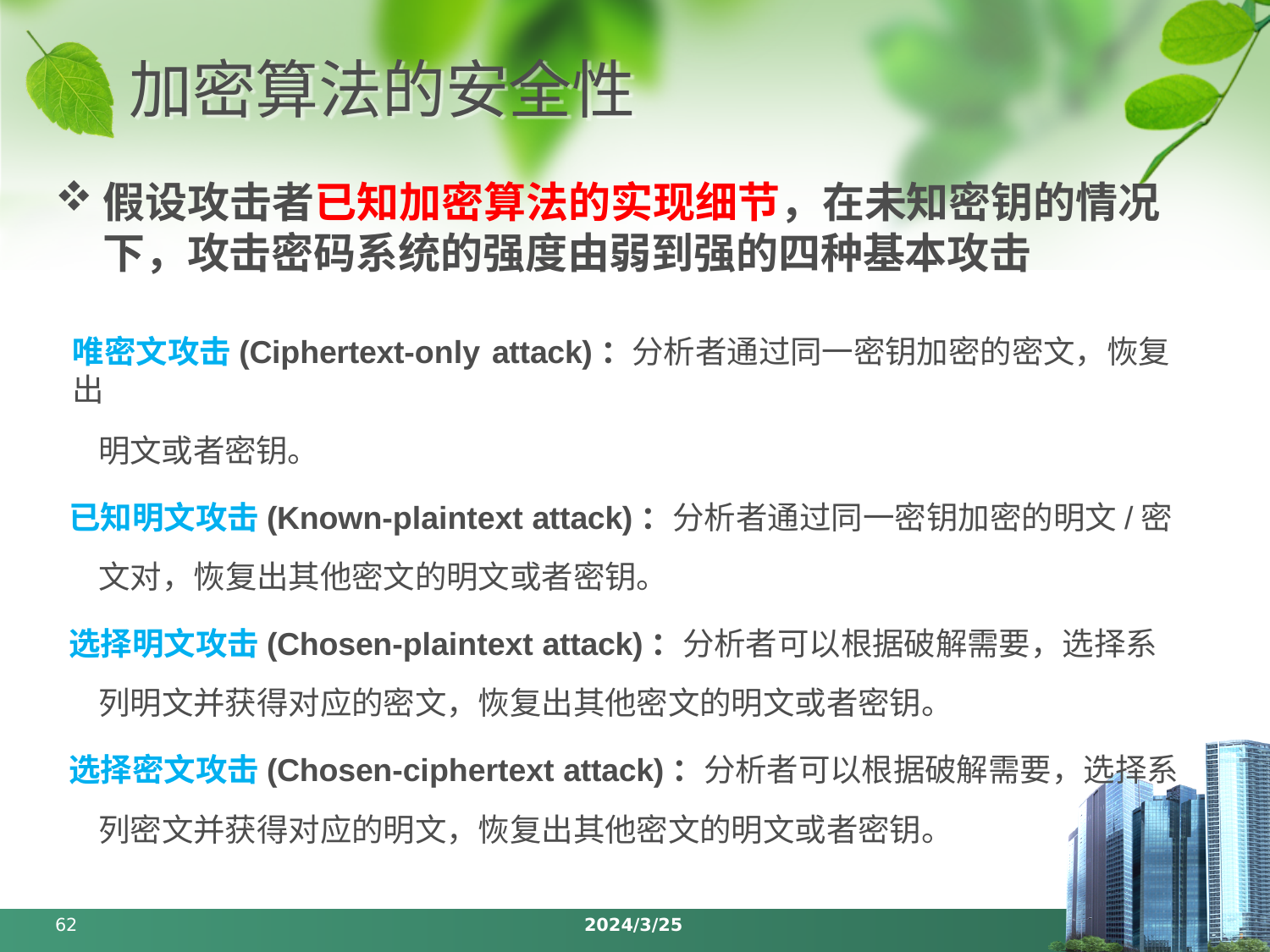

# 加密算法的安全性
假设攻击者已知加密算法的实现细节，在未知密钥的情况下，攻击密码系统的强度由弱到强的四种基本攻击
唯密⽂攻击(Ciphertext-only attack)：分析者通过同⼀密钥加密的密⽂，恢复出
明⽂或者密钥。
已知明⽂攻击(Known-plaintext attack)：分析者通过同⼀密钥加密的明⽂/密⽂对，恢复出其他密⽂的明⽂或者密钥。
选择明⽂攻击(Chosen-plaintext attack)：分析者可以根据破解需要，选择系列明⽂并获得对应的密⽂，恢复出其他密⽂的明⽂或者密钥。
选择密⽂攻击(Chosen-ciphertext attack)：分析者可以根据破解需要，选择系列密⽂并获得对应的明⽂，恢复出其他密⽂的明⽂或者密钥。
62
2024/3/25